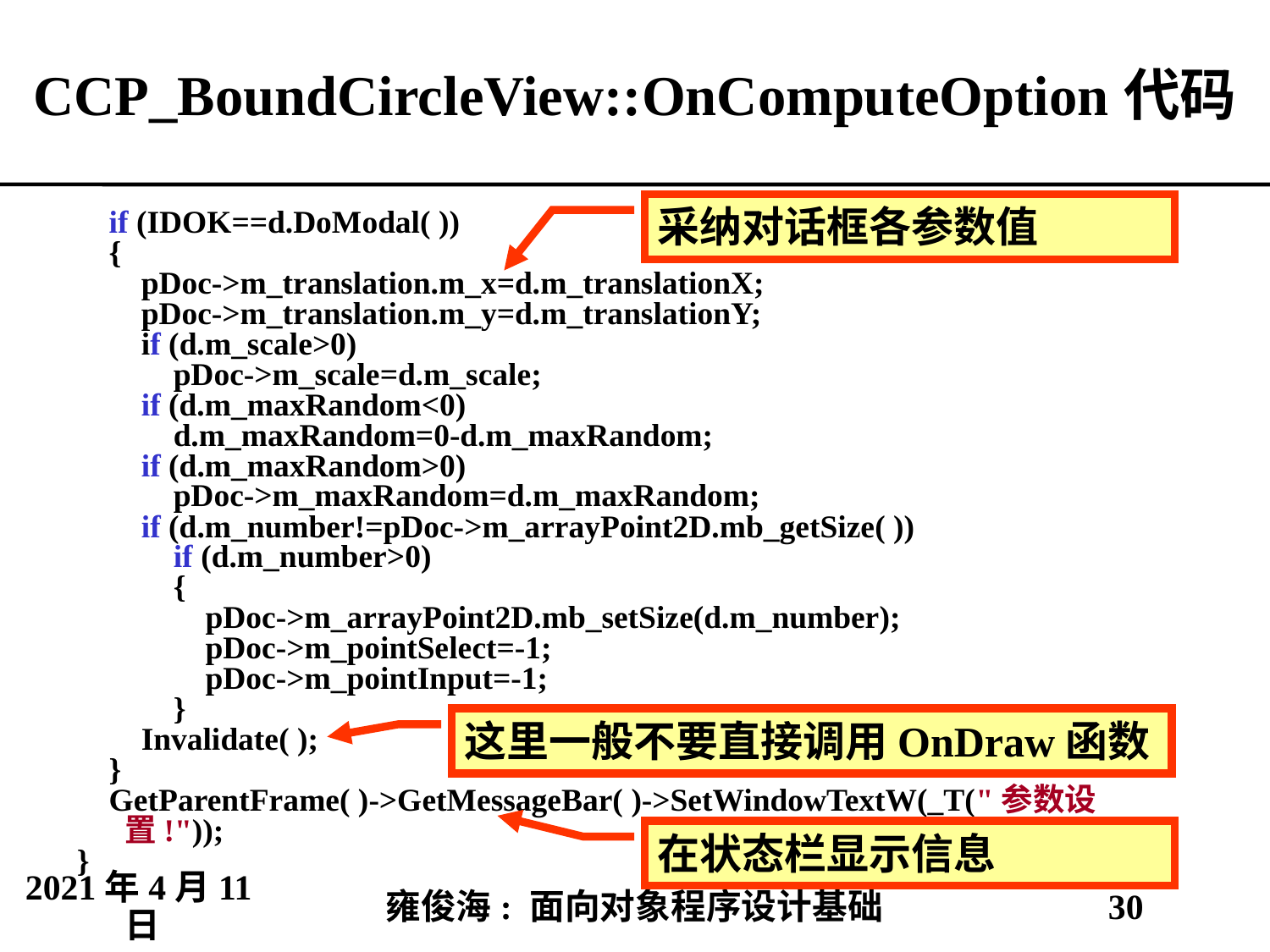

# CCP_BoundCircleView::OnComputeOption代码

采纳对话框各参数值
    if (IDOK==d.DoModal( ))
    {
        pDoc->m_translation.m_x=d.m_translationX;
        pDoc->m_translation.m_y=d.m_translationY;
        if (d.m_scale>0)
            pDoc->m_scale=d.m_scale;
        if (d.m_maxRandom<0)
            d.m_maxRandom=0-d.m_maxRandom;
        if (d.m_maxRandom>0)
            pDoc->m_maxRandom=d.m_maxRandom;
        if (d.m_number!=pDoc->m_arrayPoint2D.mb_getSize( ))
            if (d.m_number>0)
            {
                pDoc->m_arrayPoint2D.mb_setSize(d.m_number);
                pDoc->m_pointSelect=-1;
                pDoc->m_pointInput=-1;
            }
        Invalidate( );
    }
    GetParentFrame( )->GetMessageBar( )->SetWindowTextW(_T("参数设置!"));
}
这里一般不要直接调用OnDraw函数
在状态栏显示信息
2021年4月11日
雍俊海: 面向对象程序设计基础
30